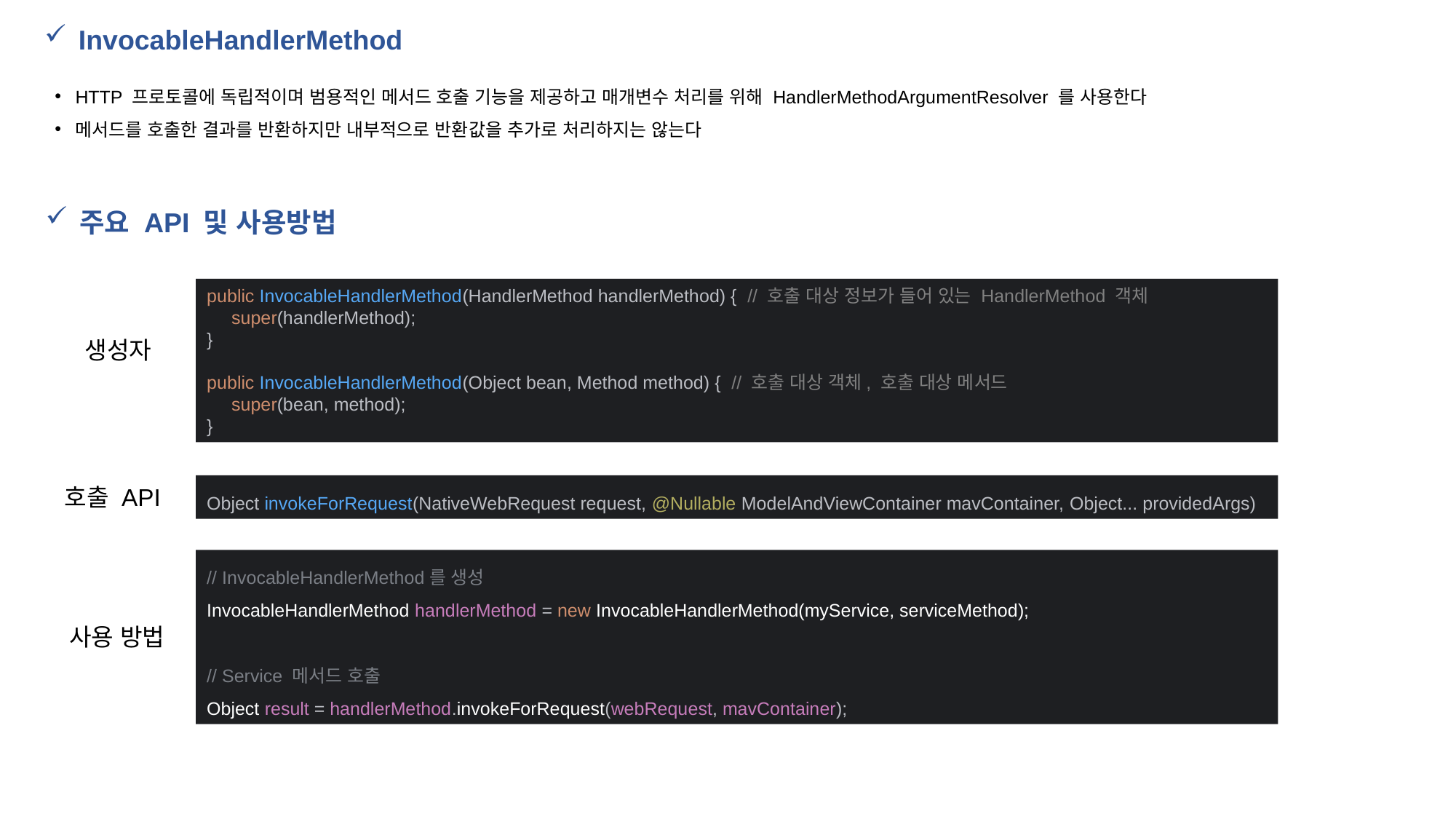

InvocableHandlerMethod
HTTP 프로토콜에 독립적이며 범용적인 메서드 호출 기능을 제공하고 매개변수 처리를 위해 HandlerMethodArgumentResolver 를 사용한다
메서드를 호출한 결과를 반환하지만 내부적으로 반환값을 추가로 처리하지는 않는다
주요 API 및 사용방법
public InvocableHandlerMethod(HandlerMethod handlerMethod) {  // 호출 대상 정보가 들어 있는 HandlerMethod 객체
    super(handlerMethod);
}
public InvocableHandlerMethod(Object bean, Method method) {  // 호출 대상 객체, 호출 대상 메서드
    super(bean, method);
}
생성자
호출 API
Object invokeForRequest(NativeWebRequest request, @Nullable ModelAndViewContainer mavContainer, Object... providedArgs)
// InvocableHandlerMethod를 생성
InvocableHandlerMethod handlerMethod = new InvocableHandlerMethod(myService, serviceMethod);
// Service 메서드 호출
Object result = handlerMethod.invokeForRequest(webRequest, mavContainer);
사용 방법